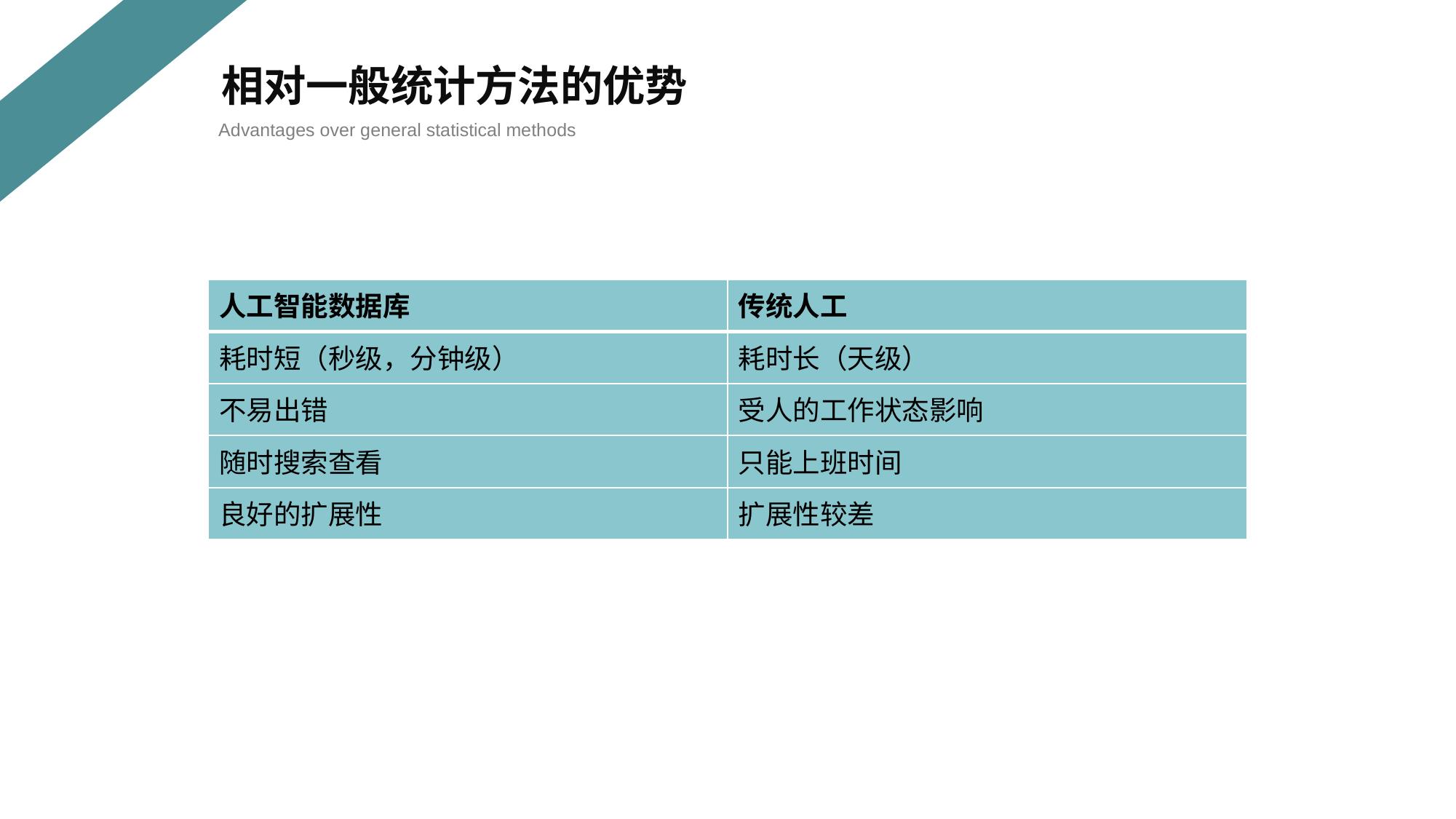

相对一般统计方法的优势
Advantages over general statistical methods
| 人工智能数据库 | 传统人工 |
| --- | --- |
| 耗时短（秒级，分钟级） | 耗时长（天级） |
| 不易出错 | 受人的工作状态影响 |
| 随时搜索查看 | 只能上班时间 |
| 良好的扩展性 | 扩展性较差 |